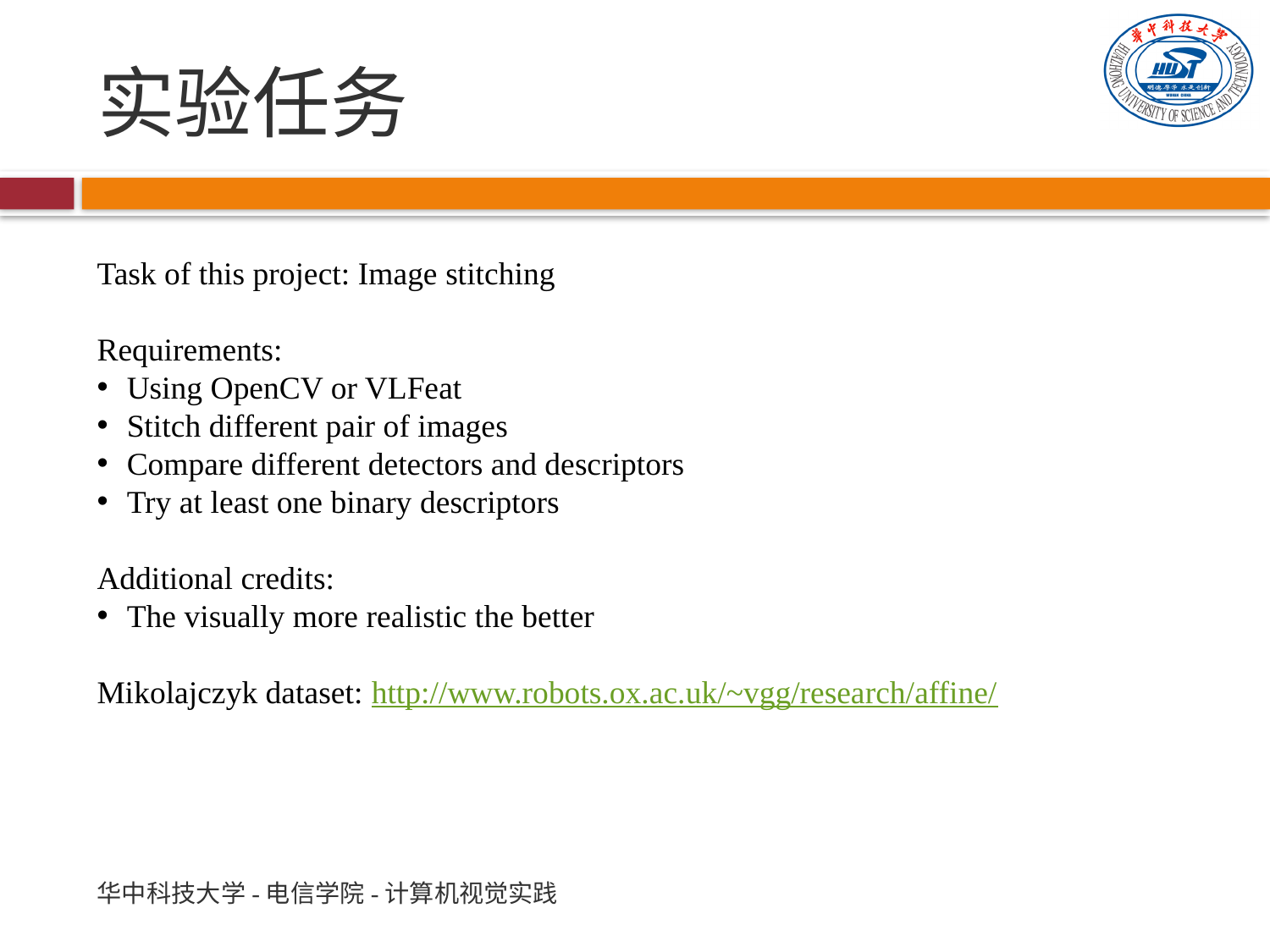

# 实验任务
3
Task of this project: Image stitching

Requirements:
Using OpenCV or VLFeat
Stitch different pair of images
Compare different detectors and descriptors
Try at least one binary descriptors

Additional credits:
The visually more realistic the better

Mikolajczyk dataset: http://www.robots.ox.ac.uk/~vgg/research/affine/

华中科技大学-电信学院-计算机视觉实践